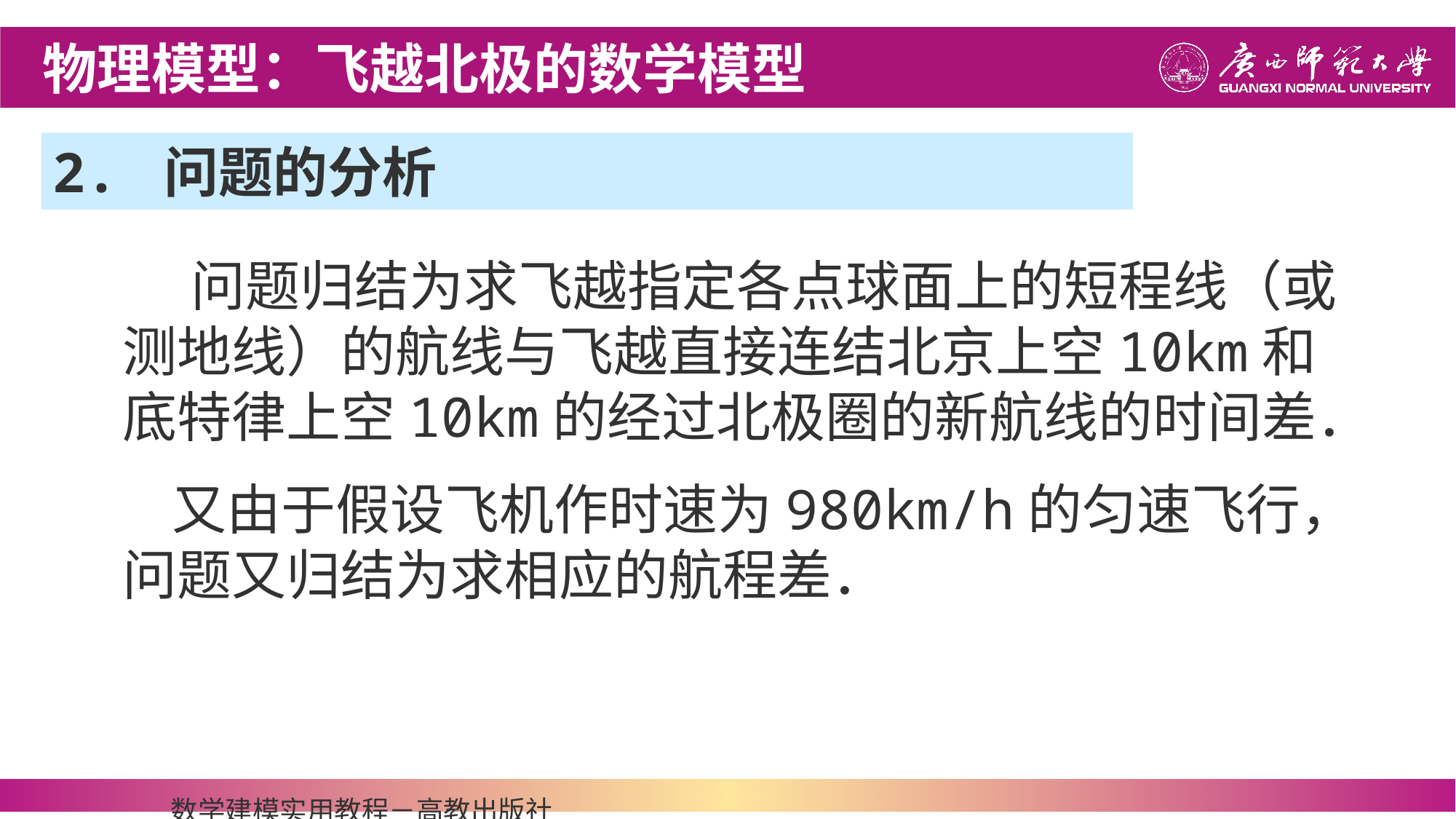

物理模型：飞越北极的数学模型

2. 问题的分析
        问题归结为求飞越指定各点球面上的短程线（或测地线）的航线与飞越直接连结北京上空10km和底特律上空10km的经过北极圈的新航线的时间差．
   又由于假设飞机作时速为980km/h的匀速飞行，问题又归结为求相应的航程差．
数学建模实用教程－高教出版社

41